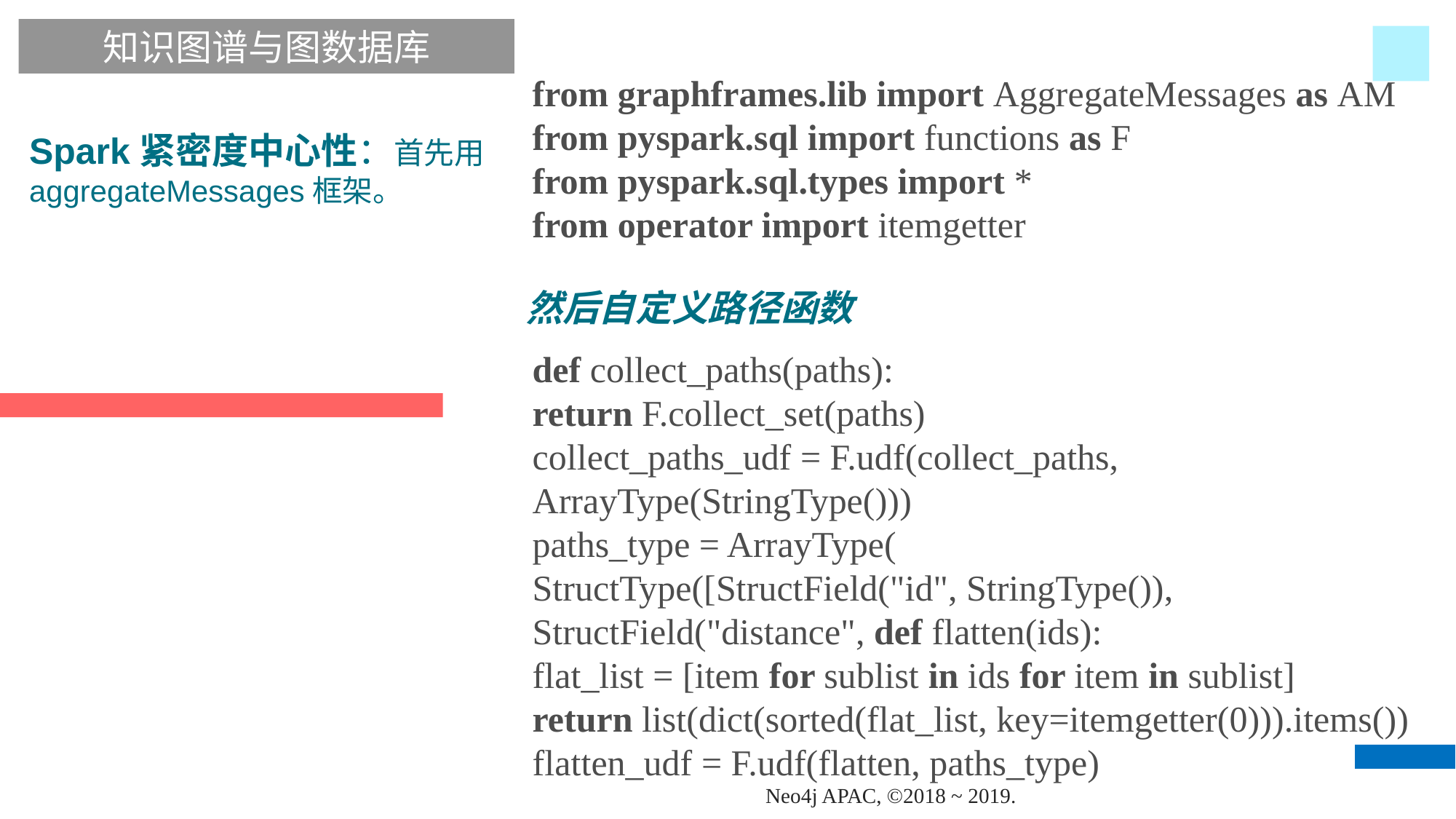

知识图谱与图数据库

from graphframes.lib import AggregateMessages as AM
from pyspark.sql import functions as F
from pyspark.sql.types import *
from operator import itemgetter
Spark紧密度中心性：首先用aggregateMessages框架。
然后自定义路径函数
def collect_paths(paths):
return F.collect_set(paths)
collect_paths_udf = F.udf(collect_paths, ArrayType(StringType()))
paths_type = ArrayType(
StructType([StructField("id", StringType()), StructField("distance", def flatten(ids):
flat_list = [item for sublist in ids for item in sublist]
return list(dict(sorted(flat_list, key=itemgetter(0))).items())
flatten_udf = F.udf(flatten, paths_type)